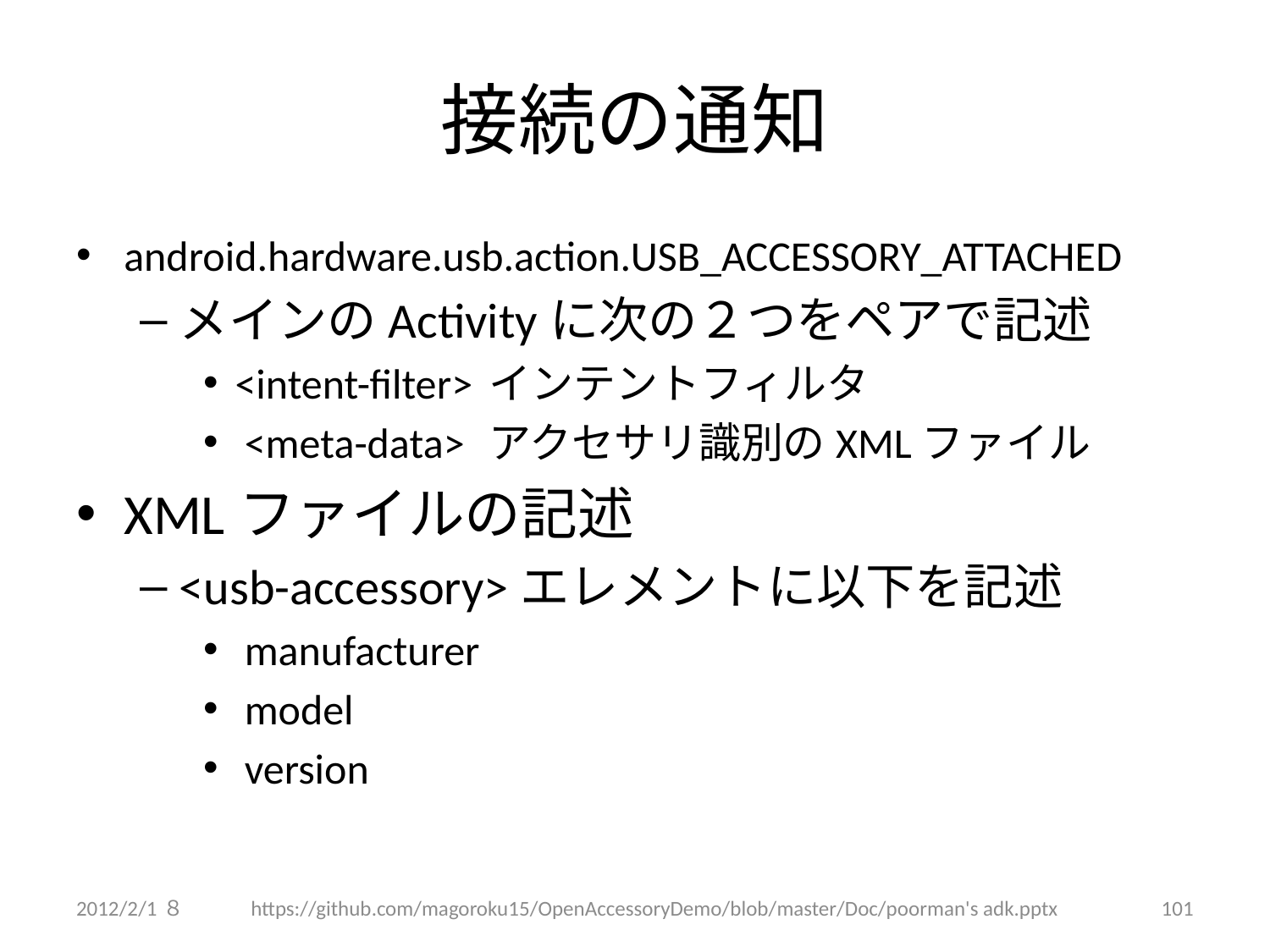

# 接続の通知
android.hardware.usb.action.USB_ACCESSORY_ATTACHED
メインのActivityに次の２つをペアで記述
<intent-filter>	インテントフィルタ
 <meta-data> 	アクセサリ識別のXMLファイル
XMLファイルの記述
<usb-accessory>エレメントに以下を記述
 manufacturer
 model
 version
2012/2/1８
https://github.com/magoroku15/OpenAccessoryDemo/blob/master/Doc/poorman's adk.pptx
101